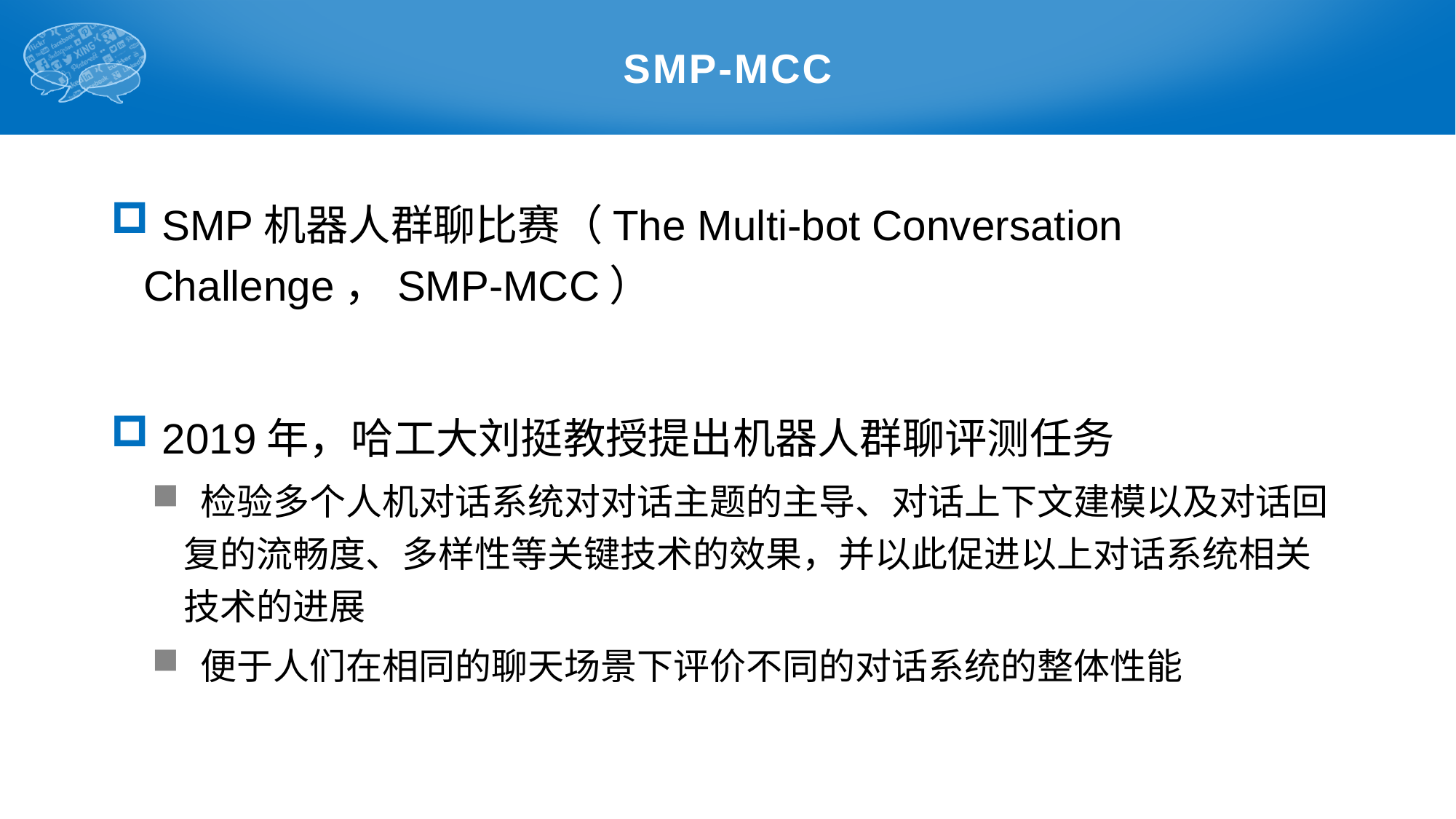

# SMP-MCC
 SMP机器人群聊比赛（The Multi-bot Conversation Challenge，SMP-MCC）

 2019年，哈工大刘挺教授提出机器人群聊评测任务
 检验多个人机对话系统对对话主题的主导、对话上下文建模以及对话回复的流畅度、多样性等关键技术的效果，并以此促进以上对话系统相关技术的进展
 便于人们在相同的聊天场景下评价不同的对话系统的整体性能